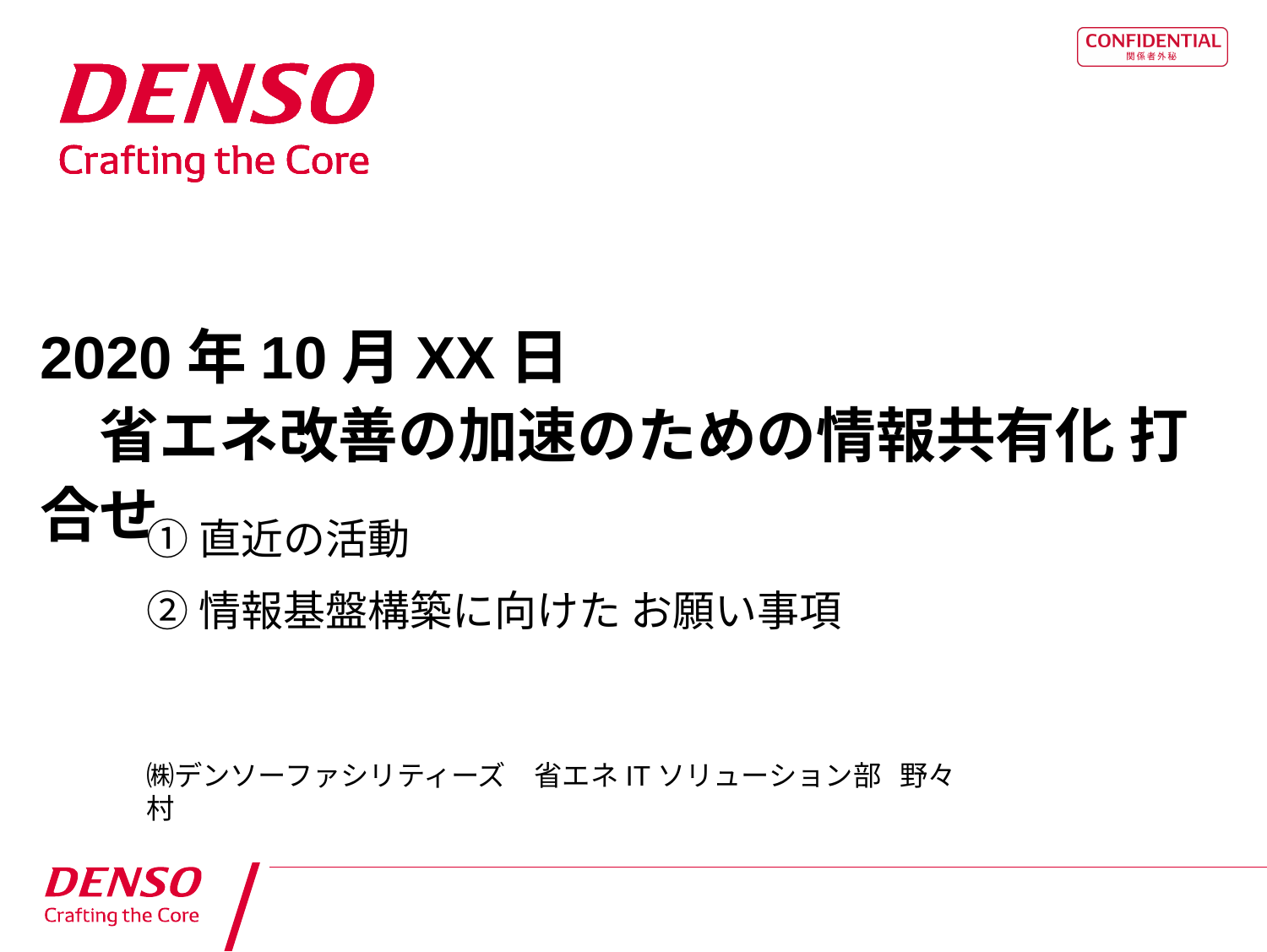

# 2020年10月XX日 　省エネ改善の加速のための情報共有化 打合せ
①直近の活動
②情報基盤構築に向けた お願い事項
㈱デンソーファシリティーズ　省エネITソリューション部   野々村